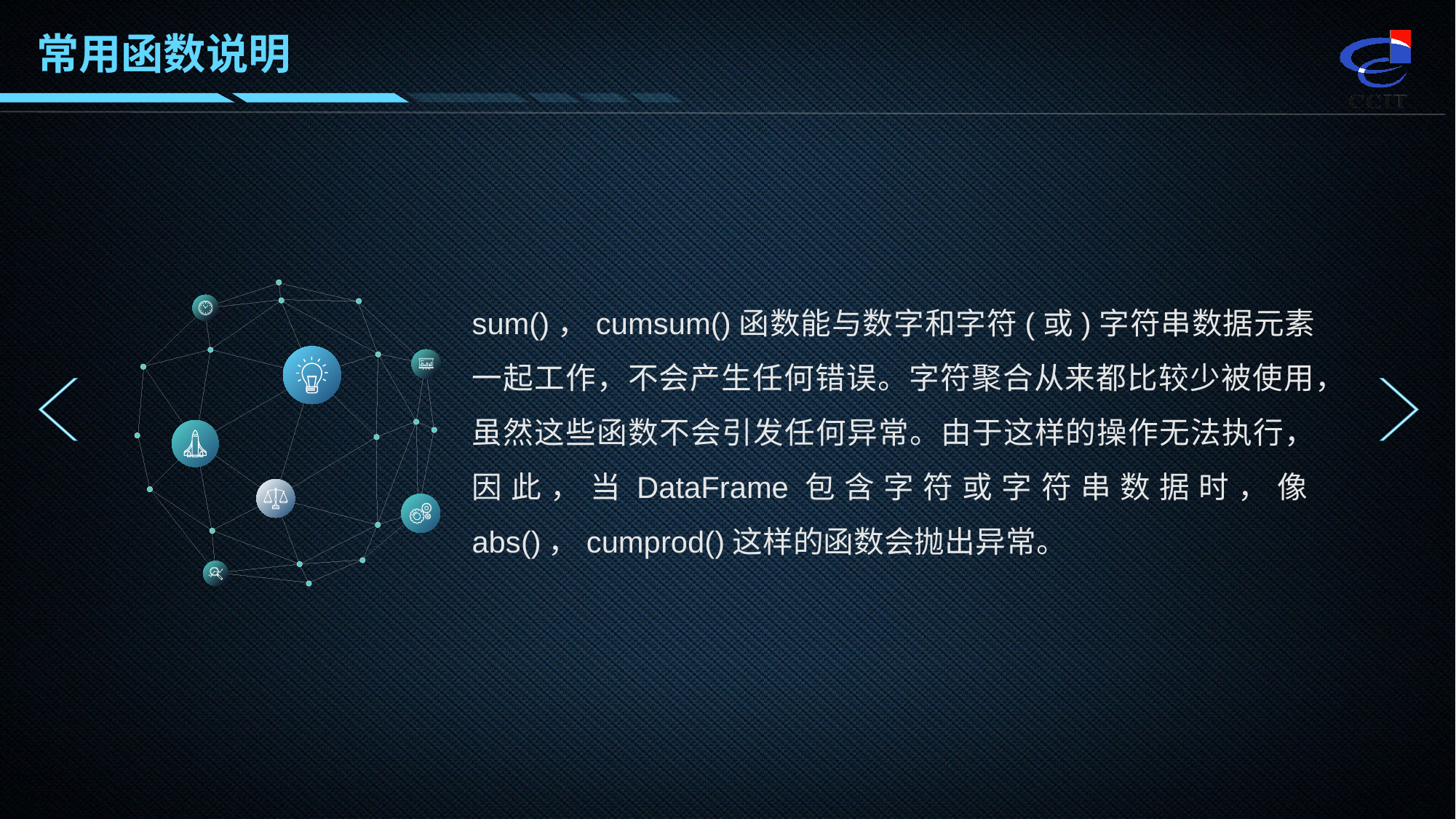

常用函数说明

sum()，cumsum()函数能与数字和字符(或)字符串数据元素一起工作，不会产生任何错误。字符聚合从来都比较少被使用，虽然这些函数不会引发任何异常。由于这样的操作无法执行，因此，当DataFrame包含字符或字符串数据时，像abs()，cumprod()这样的函数会抛出异常。